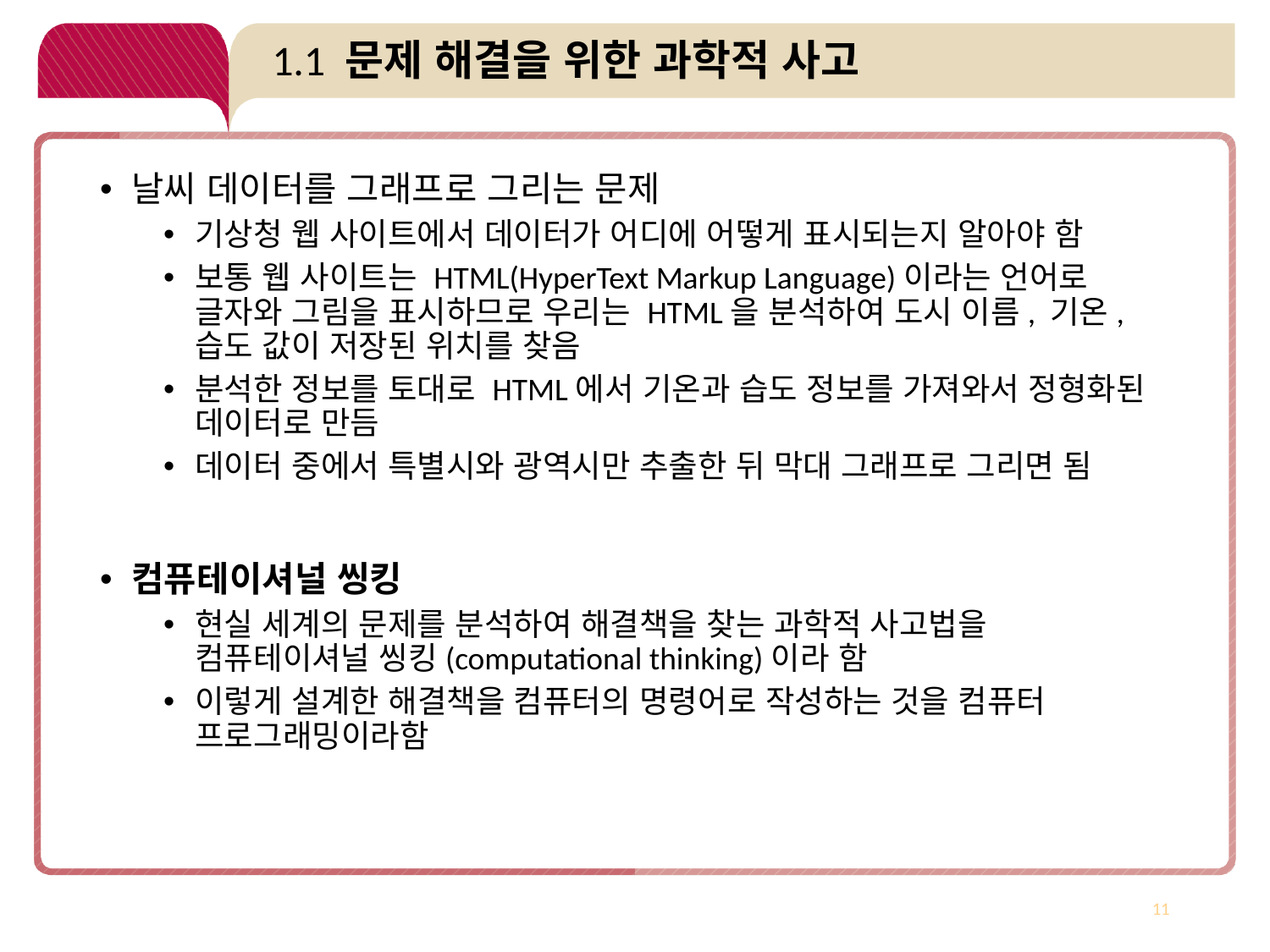

# 1.1 문제 해결을 위한 과학적 사고
날씨 데이터를 그래프로 그리는 문제
기상청 웹 사이트에서 데이터가 어디에 어떻게 표시되는지 알아야 함
보통 웹 사이트는 HTML(HyperText Markup Language)이라는 언어로 글자와 그림을 표시하므로 우리는 HTML을 분석하여 도시 이름, 기온, 습도 값이 저장된 위치를 찾음
분석한 정보를 토대로 HTML에서 기온과 습도 정보를 가져와서 정형화된 데이터로 만듬
데이터 중에서 특별시와 광역시만 추출한 뒤 막대 그래프로 그리면 됨

컴퓨테이셔널 씽킹
현실 세계의 문제를 분석하여 해결책을 찾는 과학적 사고법을 컴퓨테이셔널 씽킹(computational thinking)이라 함
이렇게 설계한 해결책을 컴퓨터의 명령어로 작성하는 것을 컴퓨터 프로그래밍이라함

11